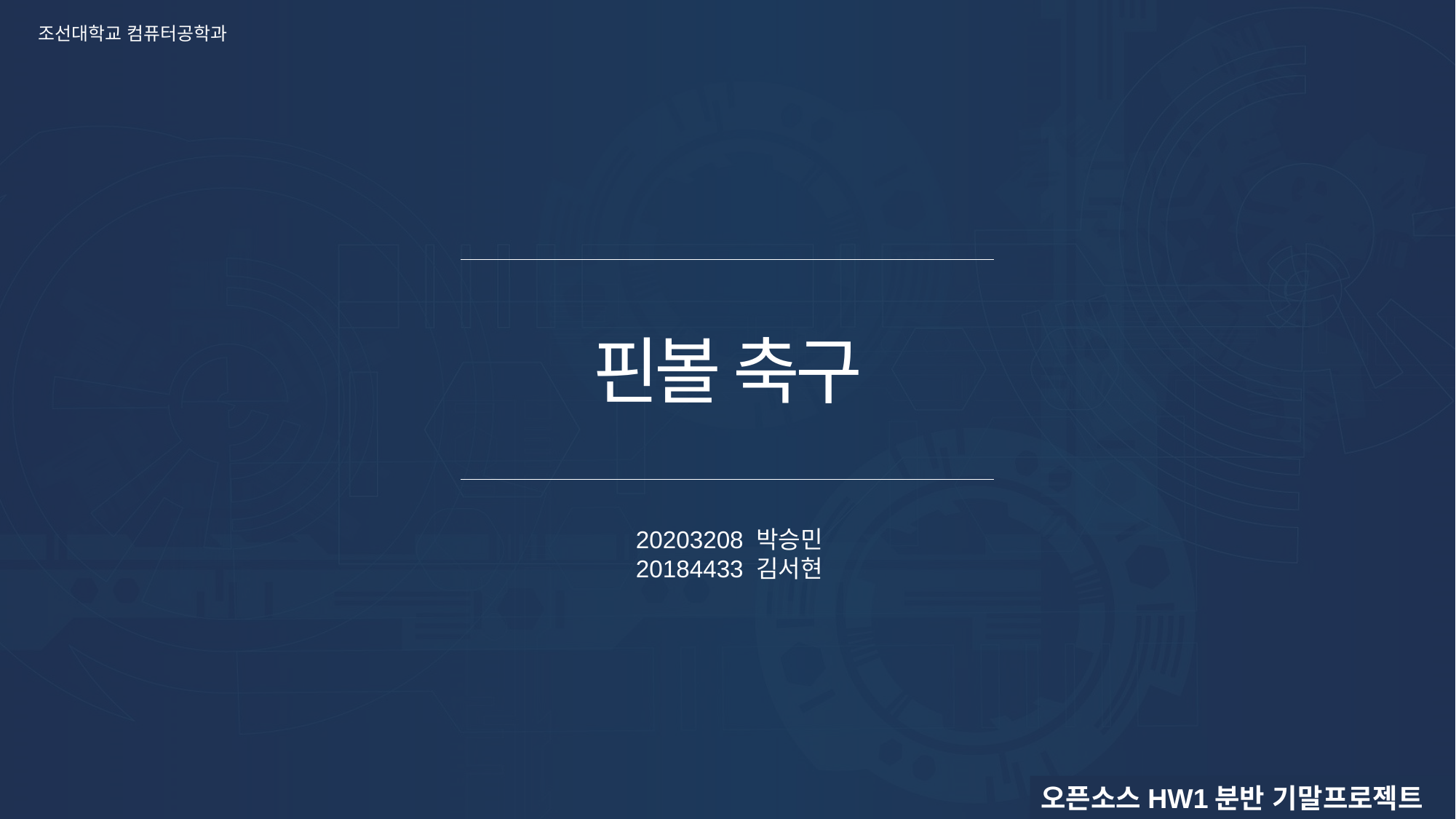

조선대학교 컴퓨터공학과
핀볼 축구
20203208 박승민
20184433 김서현
오픈소스HW1분반 기말프로젝트